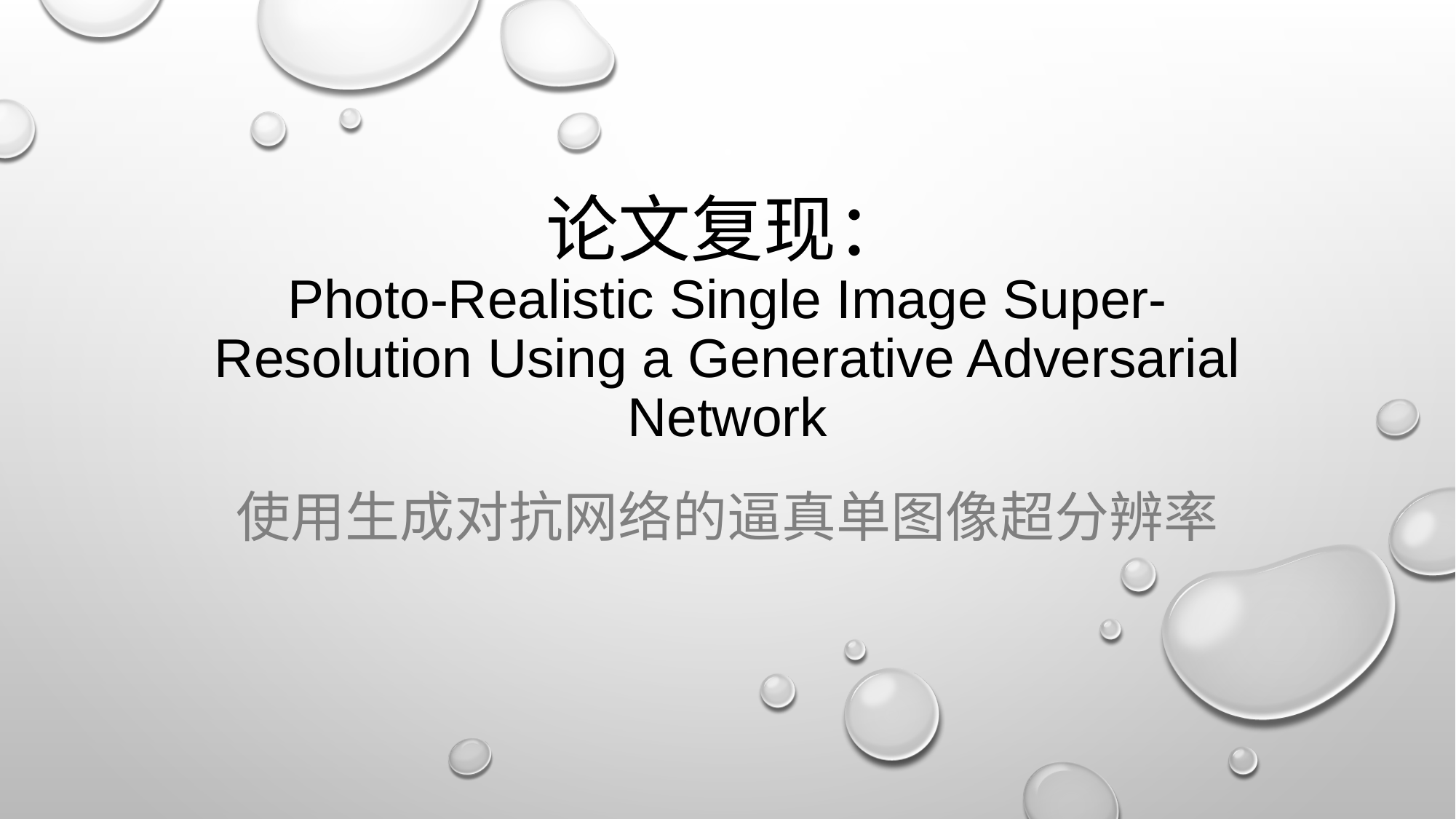

# 论文复现： Photo-Realistic Single Image Super-Resolution Using a Generative Adversarial Network
使用生成对抗网络的逼真单图像超分辨率